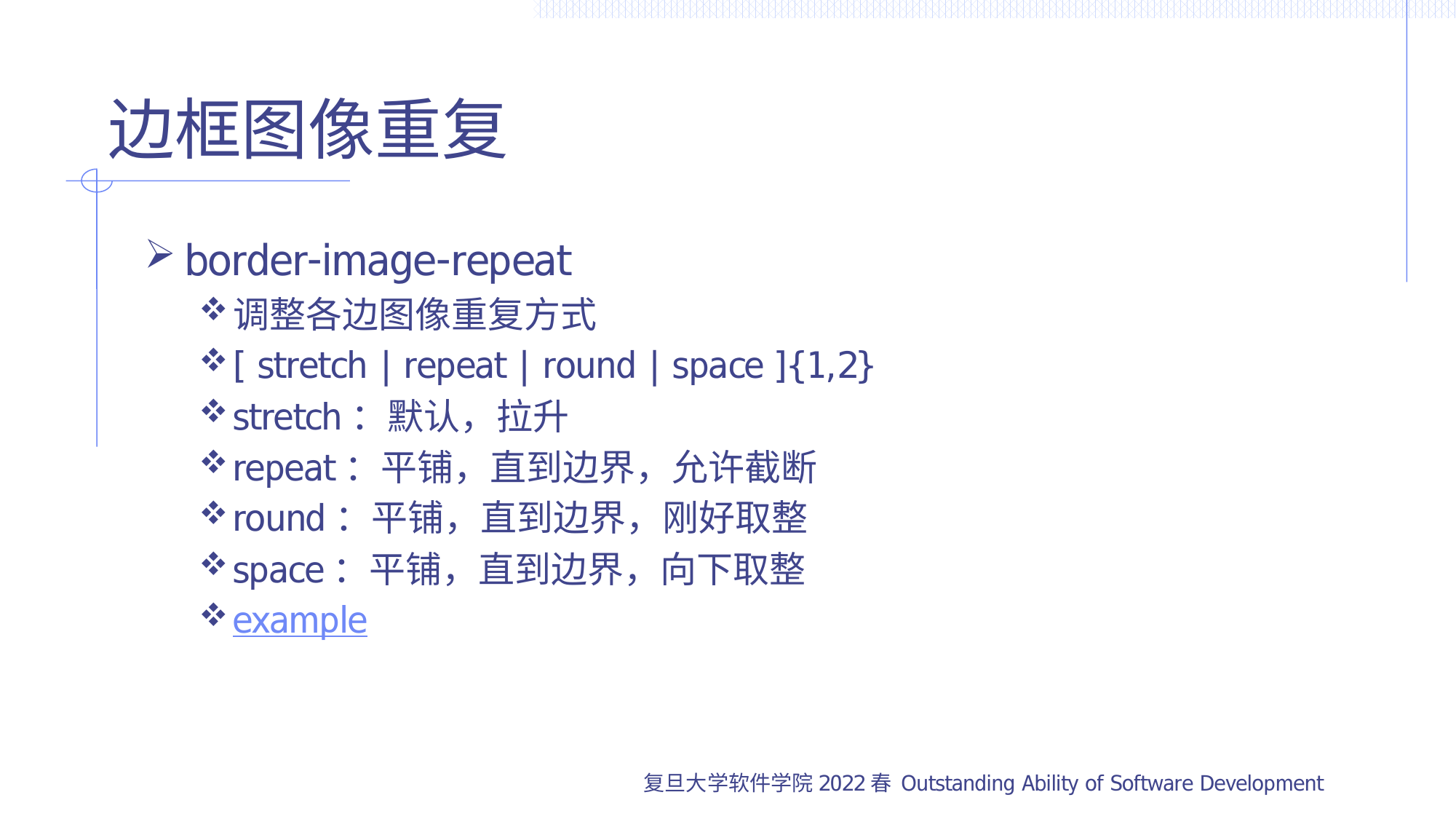

# 边框图像重复
border-image-repeat
调整各边图像重复方式
[ stretch | repeat | round | space ]{1,2}
stretch：默认，拉升
repeat：平铺，直到边界，允许截断
round：平铺，直到边界，刚好取整
space：平铺，直到边界，向下取整
example